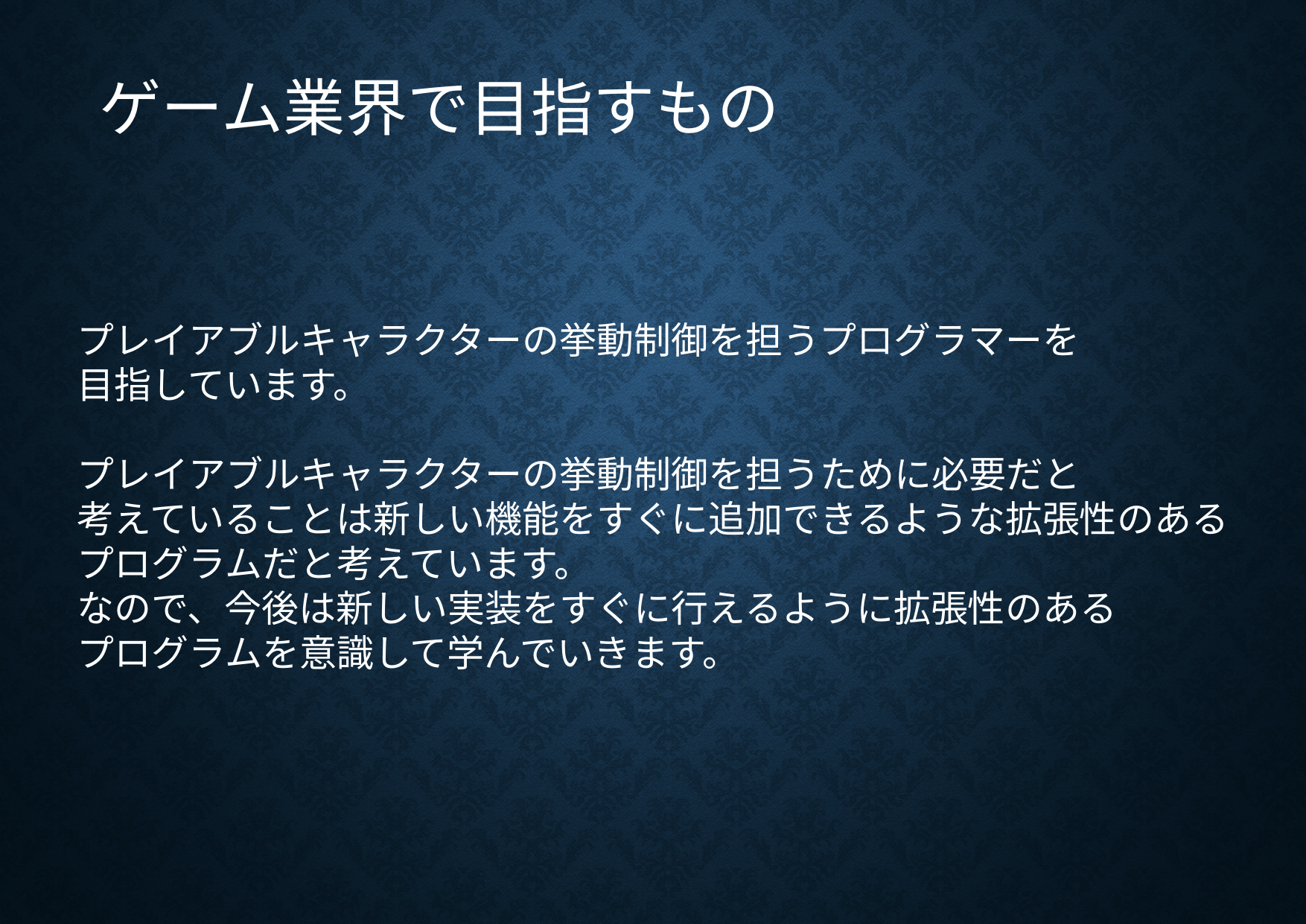

ゲーム業界で目指すもの
プレイアブルキャラクターの挙動制御を担うプログラマーを
目指しています。

プレイアブルキャラクターの挙動制御を担うために必要だと
考えていることは新しい機能をすぐに追加できるような拡張性のある
プログラムだと考えています。
なので、今後は新しい実装をすぐに行えるように拡張性のある
プログラムを意識して学んでいきます。